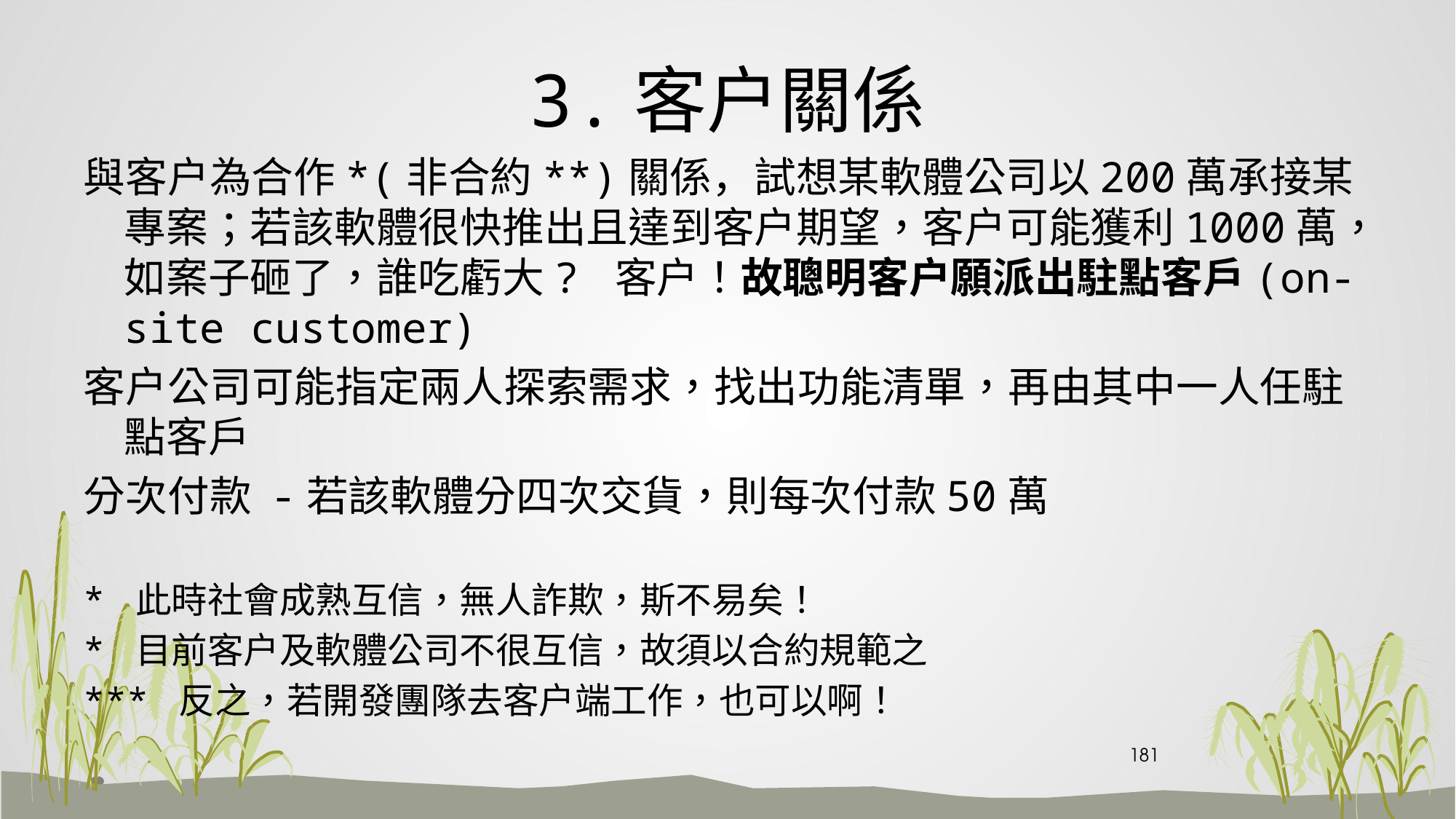

# 3.客户關係
與客户為合作*(非合約**)關係，試想某軟體公司以200萬承接某專案；若該軟體很快推出且達到客户期望，客户可能獲利1000萬，如案子砸了，誰吃虧大? 客户！故聰明客户願派出駐點客戶(on-site customer)
客户公司可能指定兩人探索需求，找出功能清單，再由其中一人任駐點客戶
分次付款 -若該軟體分四次交貨，則每次付款50萬

* 此時社會成熟互信，無人詐欺，斯不易矣！
* 目前客户及軟體公司不很互信，故須以合約規範之
*** 反之，若開發團隊去客户端工作，也可以啊！
181